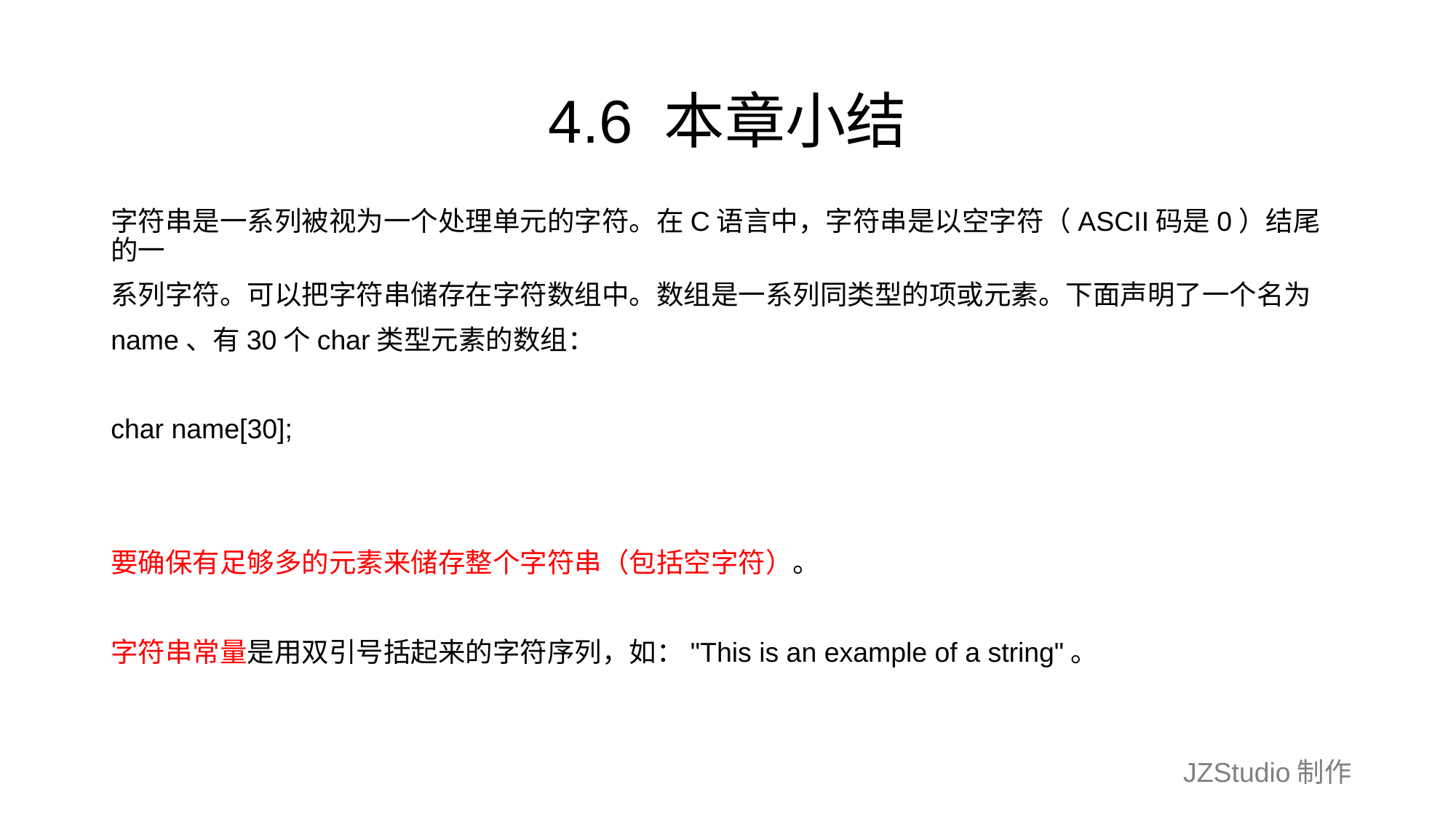

# 4.6 本章小结
字符串是一系列被视为一个处理单元的字符。在C语言中，字符串是以空字符（ASCII码是0）结尾的一
系列字符。可以把字符串储存在字符数组中。数组是一系列同类型的项或元素。下面声明了一个名为
name、有30个char类型元素的数组：

char name[30];

要确保有足够多的元素来储存整个字符串（包括空字符）。

字符串常量是用双引号括起来的字符序列，如："This is an example of a string"。